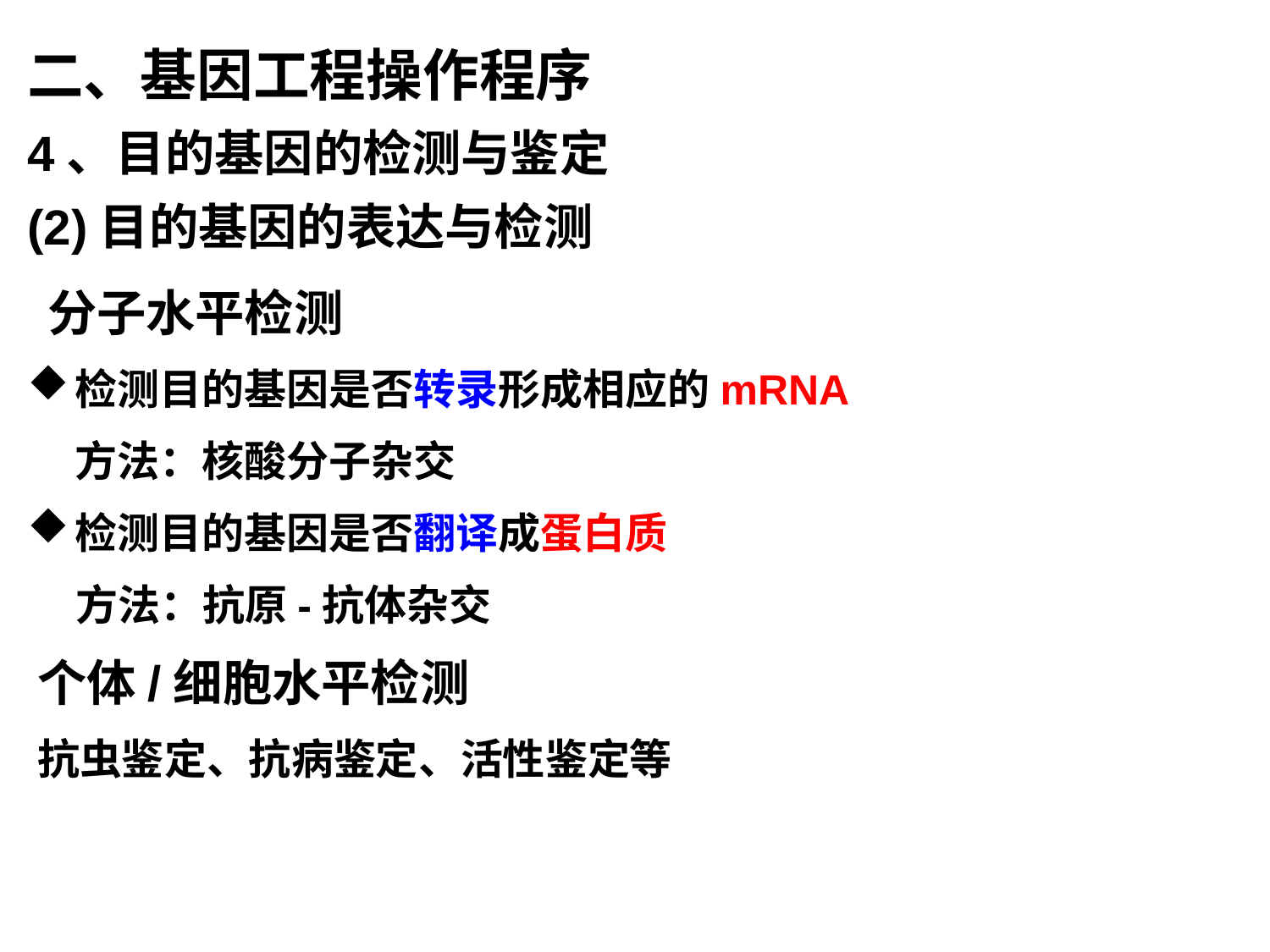

二、基因工程操作程序
4、目的基因的检测与鉴定
(2)目的基因的表达与检测
分子水平检测
检测目的基因是否转录形成相应的mRNA
方法：核酸分子杂交
检测目的基因是否翻译成蛋白质
    方法：抗原-抗体杂交
个体/细胞水平检测
抗虫鉴定、抗病鉴定、活性鉴定等